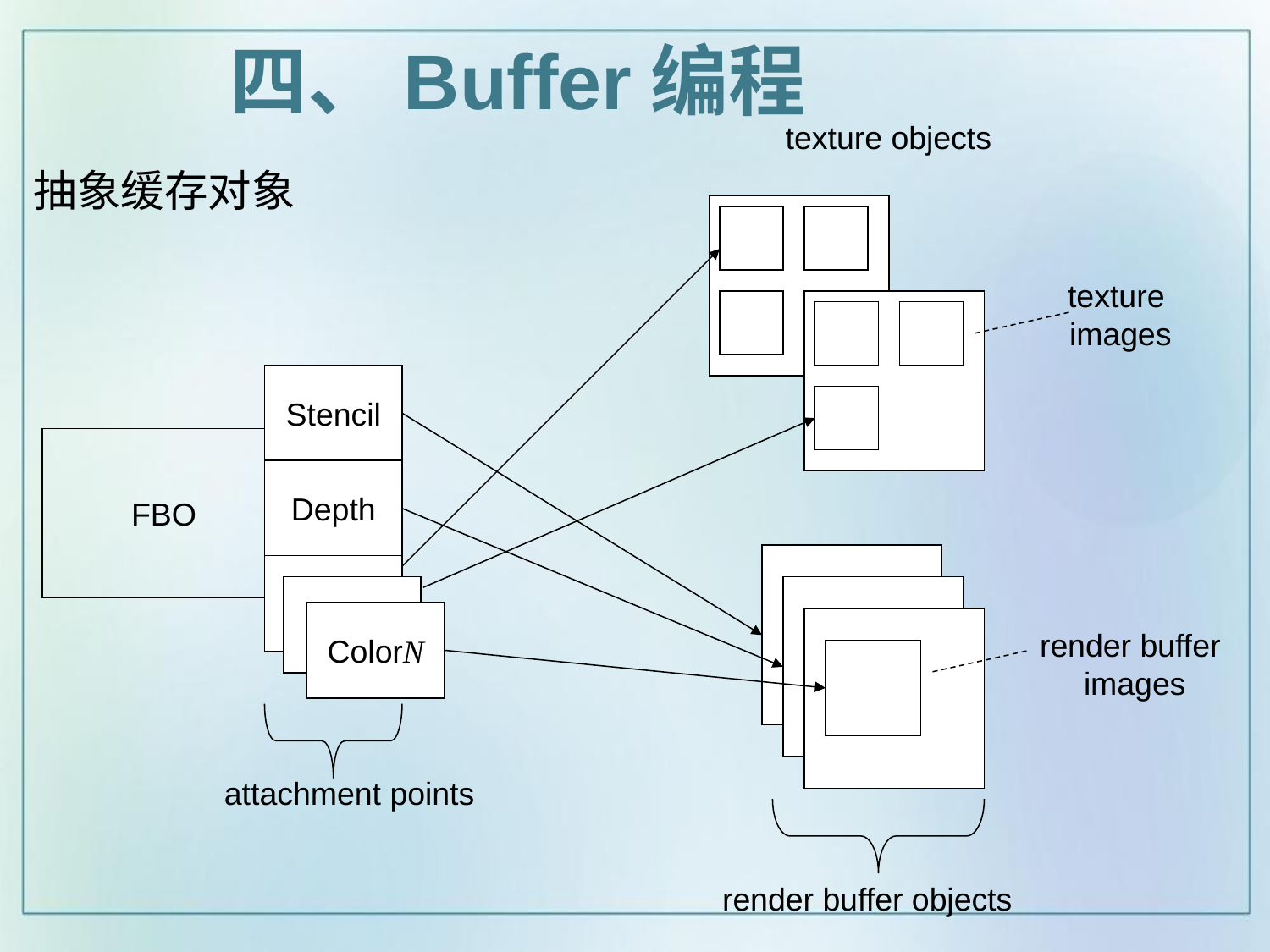

四、Buffer编程
# 抽象缓存对象
texture objects

texture
 images

Stencil
FBO
Depth
Color0
Color1
ColorN

render buffer
images

attachment points
render buffer objects